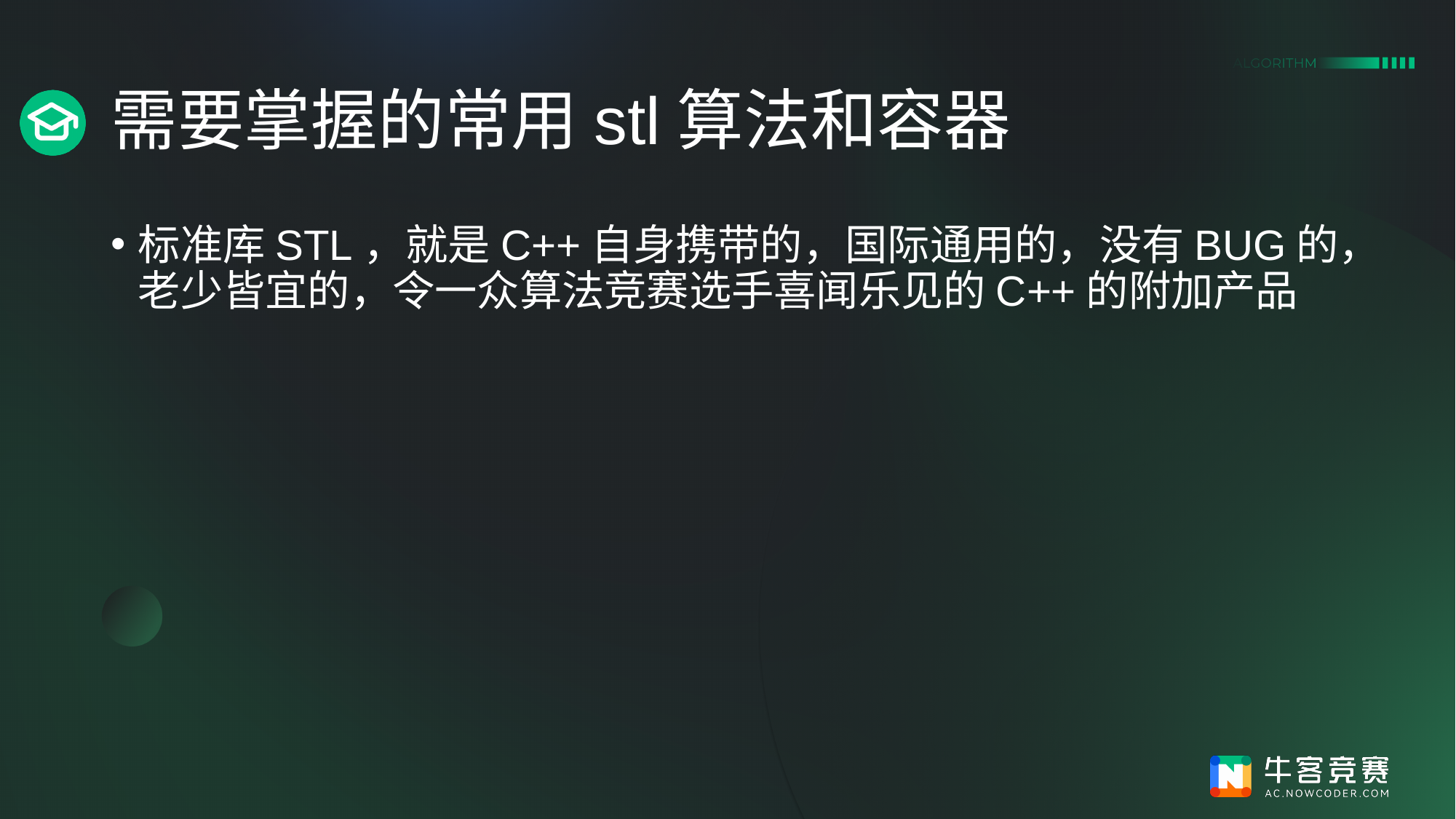

# 需要掌握的常用stl算法和容器
标准库STL，就是C++自身携带的，国际通用的，没有BUG的，老少皆宜的，令一众算法竞赛选手喜闻乐见的C++的附加产品